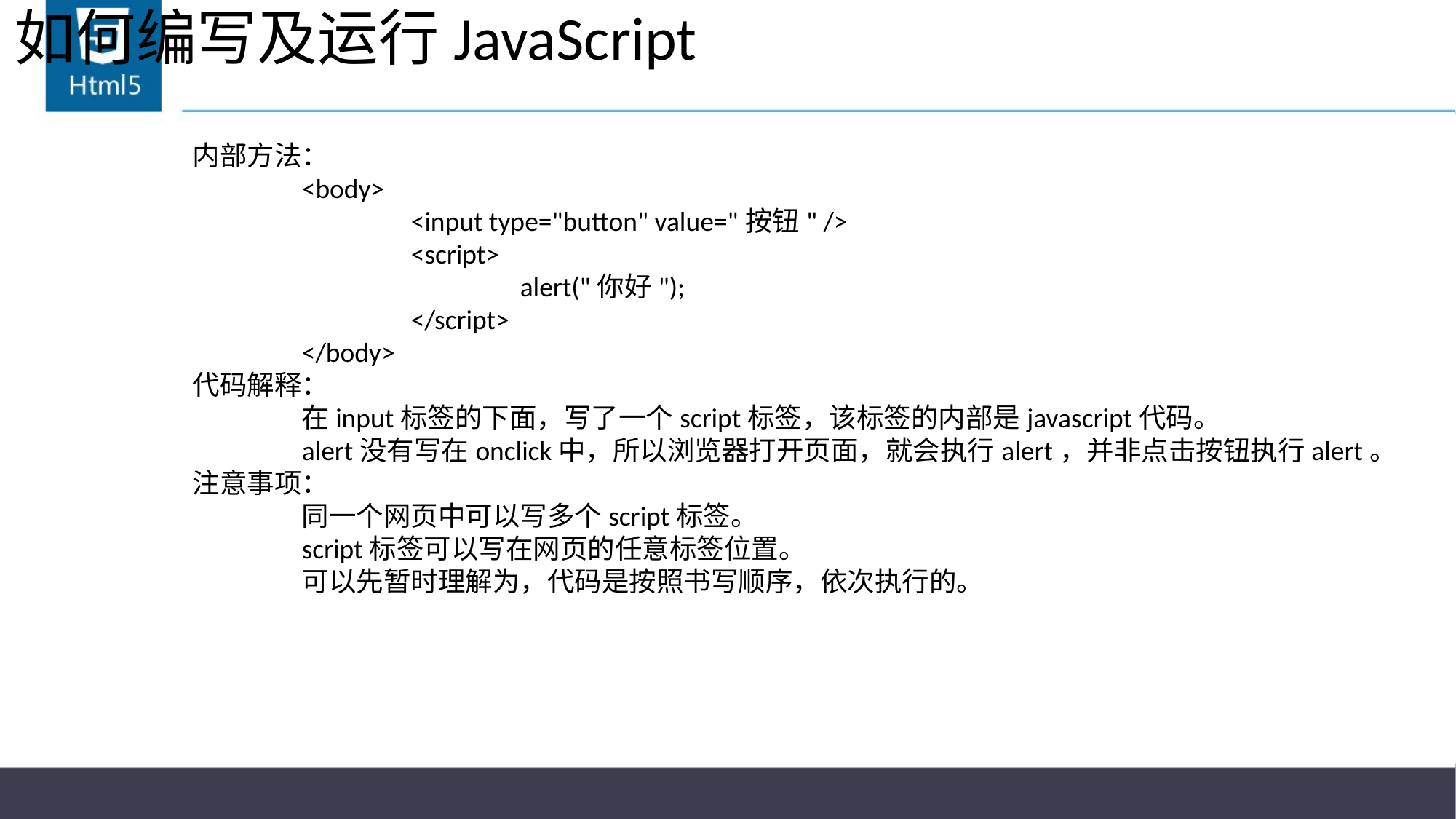

# 如何编写及运行JavaScript
内部方法：
	<body>
		<input type="button" value="按钮" />
		<script>
			alert("你好");
		</script>
	</body>
代码解释：
	在input标签的下面，写了一个script标签，该标签的内部是javascript代码。
	alert没有写在onclick中，所以浏览器打开页面，就会执行alert，并非点击按钮执行alert。
注意事项：
	同一个网页中可以写多个script标签。
	script标签可以写在网页的任意标签位置。
	可以先暂时理解为，代码是按照书写顺序，依次执行的。